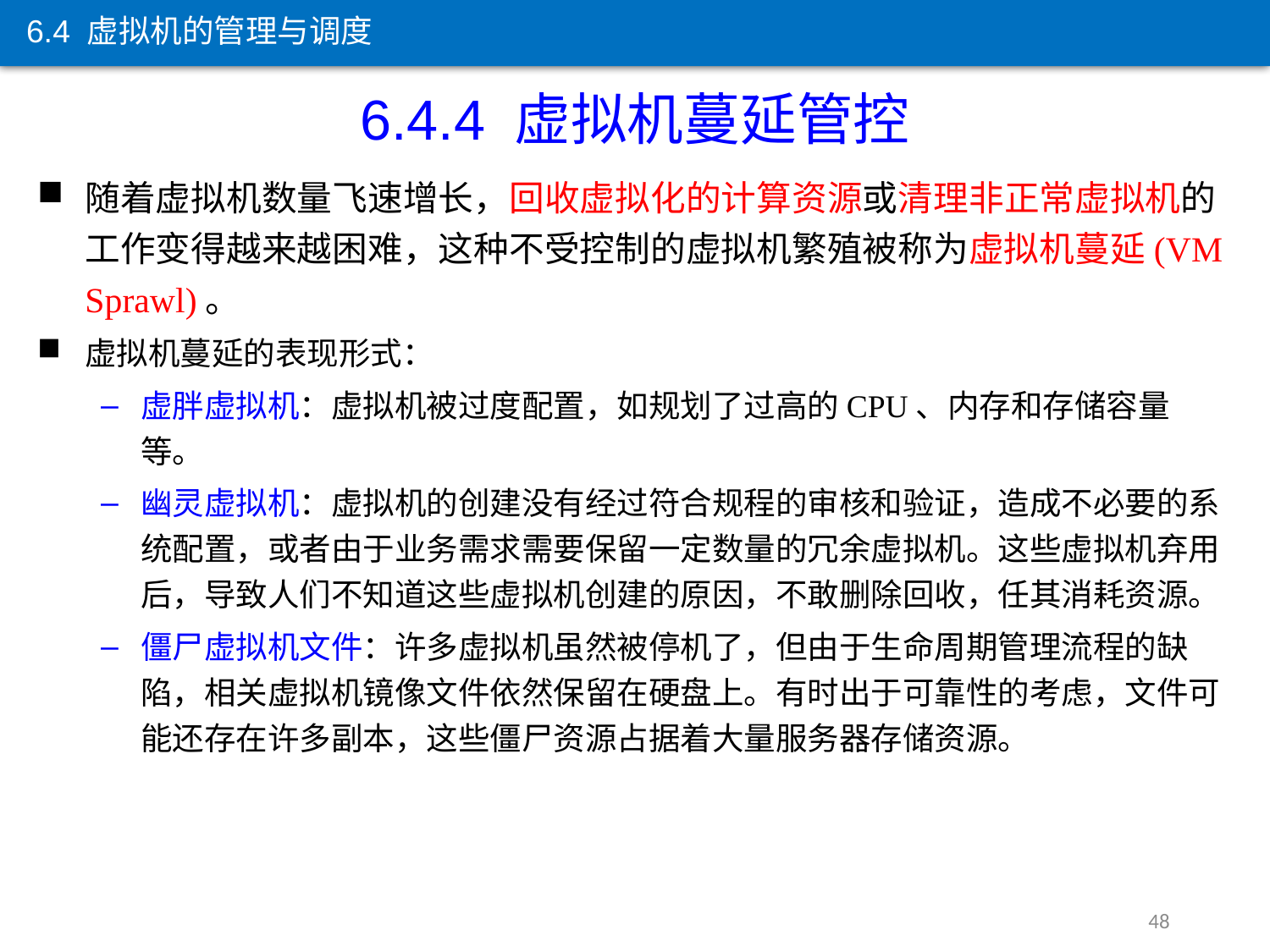

6.4 虚拟机的管理与调度
6.4.4 虚拟机蔓延管控
随着虚拟机数量飞速增长，回收虚拟化的计算资源或清理非正常虚拟机的工作变得越来越困难，这种不受控制的虚拟机繁殖被称为虚拟机蔓延(VM Sprawl)。
虚拟机蔓延的表现形式：
虚胖虚拟机：虚拟机被过度配置，如规划了过高的CPU、内存和存储容量等。
幽灵虚拟机：虚拟机的创建没有经过符合规程的审核和验证，造成不必要的系统配置，或者由于业务需求需要保留一定数量的冗余虚拟机。这些虚拟机弃用后，导致人们不知道这些虚拟机创建的原因，不敢删除回收，任其消耗资源。
僵尸虚拟机文件：许多虚拟机虽然被停机了，但由于生命周期管理流程的缺陷，相关虚拟机镜像文件依然保留在硬盘上。有时出于可靠性的考虑，文件可能还存在许多副本，这些僵尸资源占据着大量服务器存储资源。
48